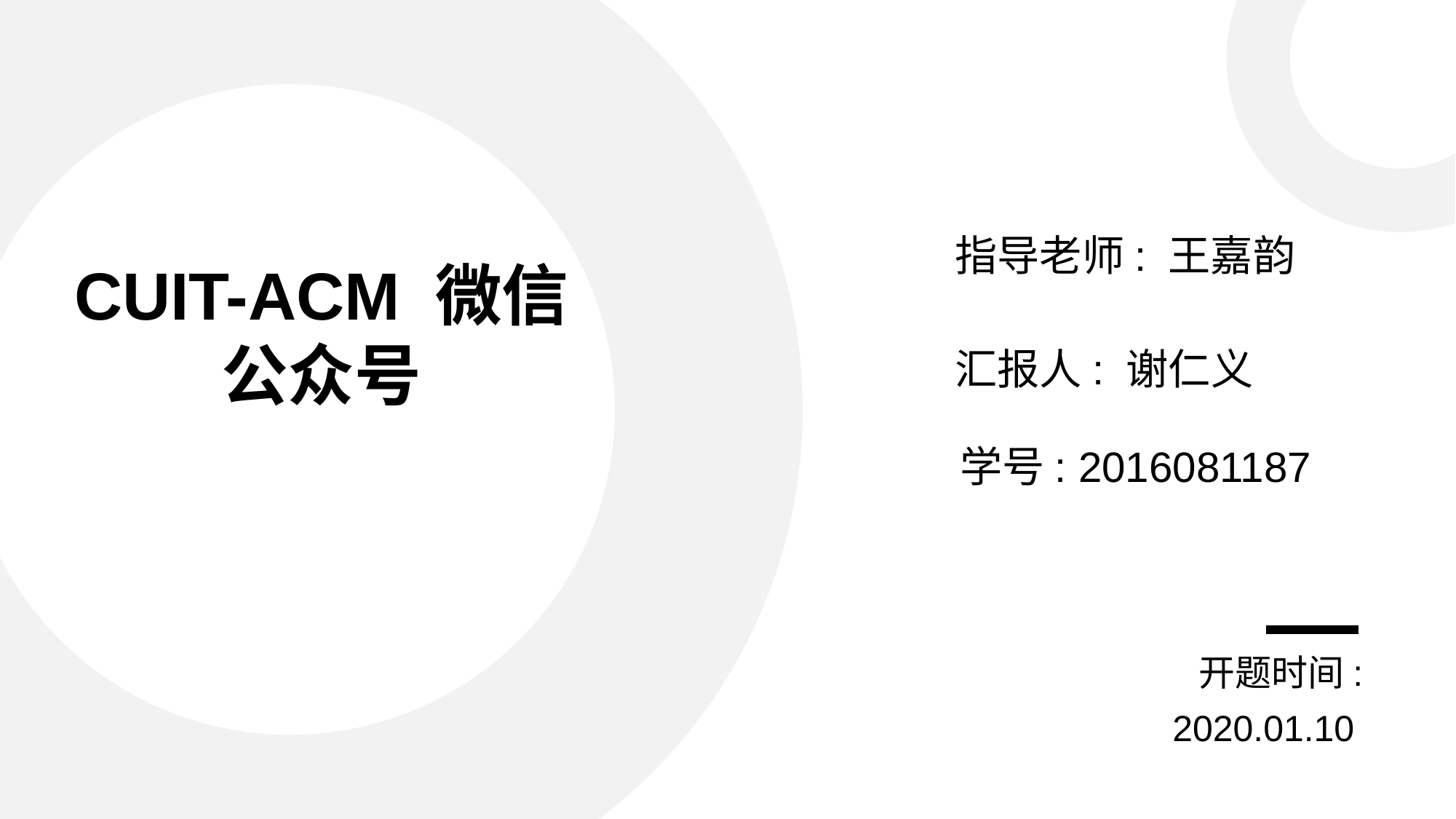

指导老师: 王嘉韵
CUIT-ACM 微信公众号
汇报人: 谢仁义
学号: 2016081187
开题时间:
2020.01.10